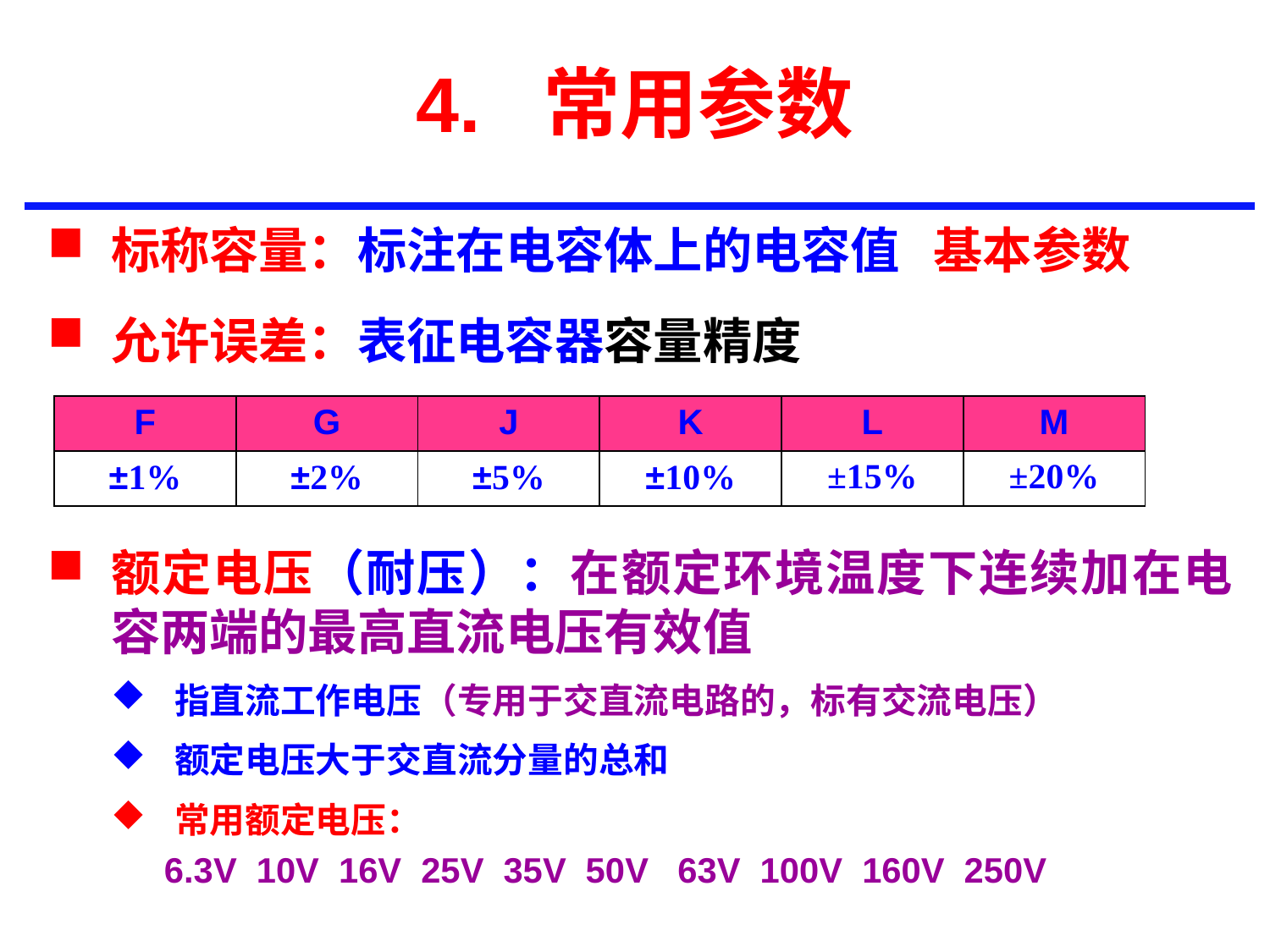

4.  常用参数
标称容量：标注在电容体上的电容值   基本参数
允许误差：表征电容器容量精度
| F | G | J | K | L | M |
| --- | --- | --- | --- | --- | --- |
| ±1% | ±2% | ±5% | ±10% | ±15% | ±20% |
额定电压（耐压）：在额定环境温度下连续加在电容两端的最高直流电压有效值
指直流工作电压（专用于交直流电路的，标有交流电压）
额定电压大于交直流分量的总和
常用额定电压：
            6.3V  10V  16V  25V  35V  50V   63V  100V  160V  250V